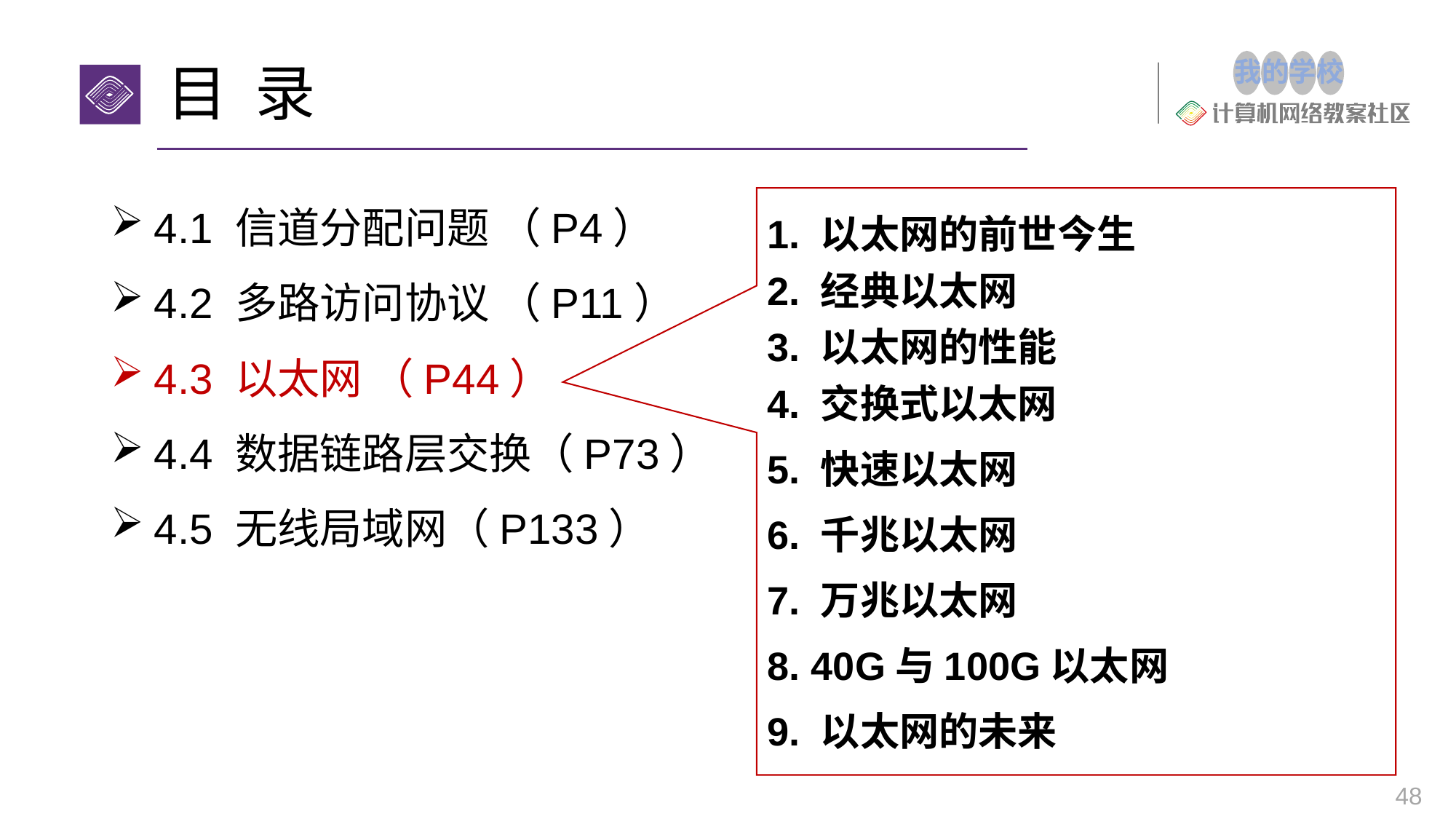

# 目  录
4.1 信道分配问题 （P4）
4.2 多路访问协议 （P11）
4.3 以太网 （P44）
4.4 数据链路层交换（P73）
4.5 无线局域网（P133）
1. 以太网的前世今生
2. 经典以太网
3. 以太网的性能
4. 交换式以太网
5. 快速以太网
6. 千兆以太网
7. 万兆以太网
8. 40G与100G以太网
9. 以太网的未来
48